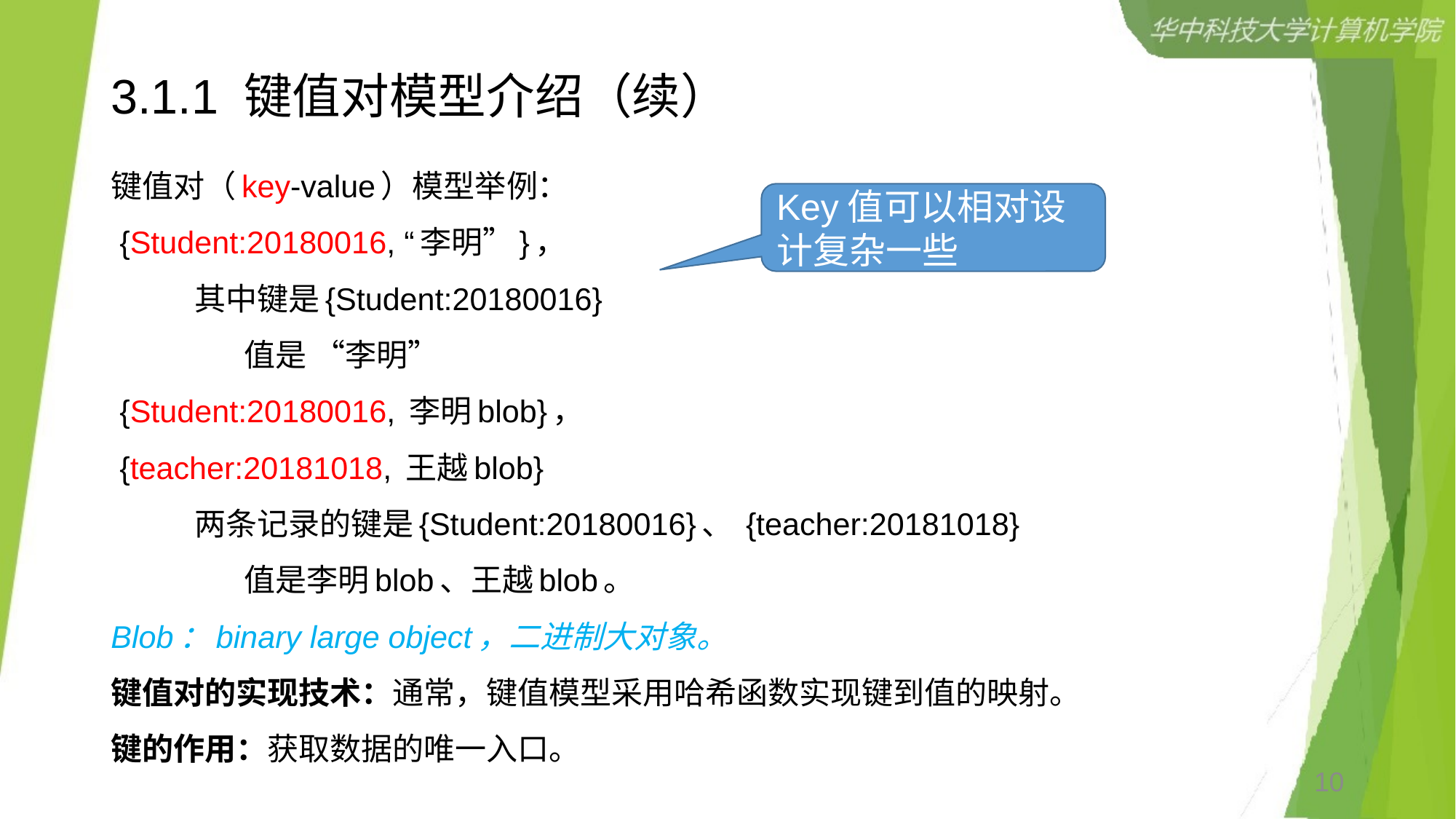

# 3.1.1 键值对模型介绍（续）
键值对（key-value）模型举例：
 {Student:20180016, “李明”}，
           其中键是{Student:20180016}
                  值是 “李明”
 {Student:20180016, 李明blob}，
 {teacher:20181018, 王越blob}
           两条记录的键是{Student:20180016}、 {teacher:20181018}
                  值是李明blob、王越blob。
Blob：binary large object，二进制大对象。
键值对的实现技术：通常，键值模型采用哈希函数实现键到值的映射。
键的作用：获取数据的唯一入口。
Key值可以相对设计复杂一些
10